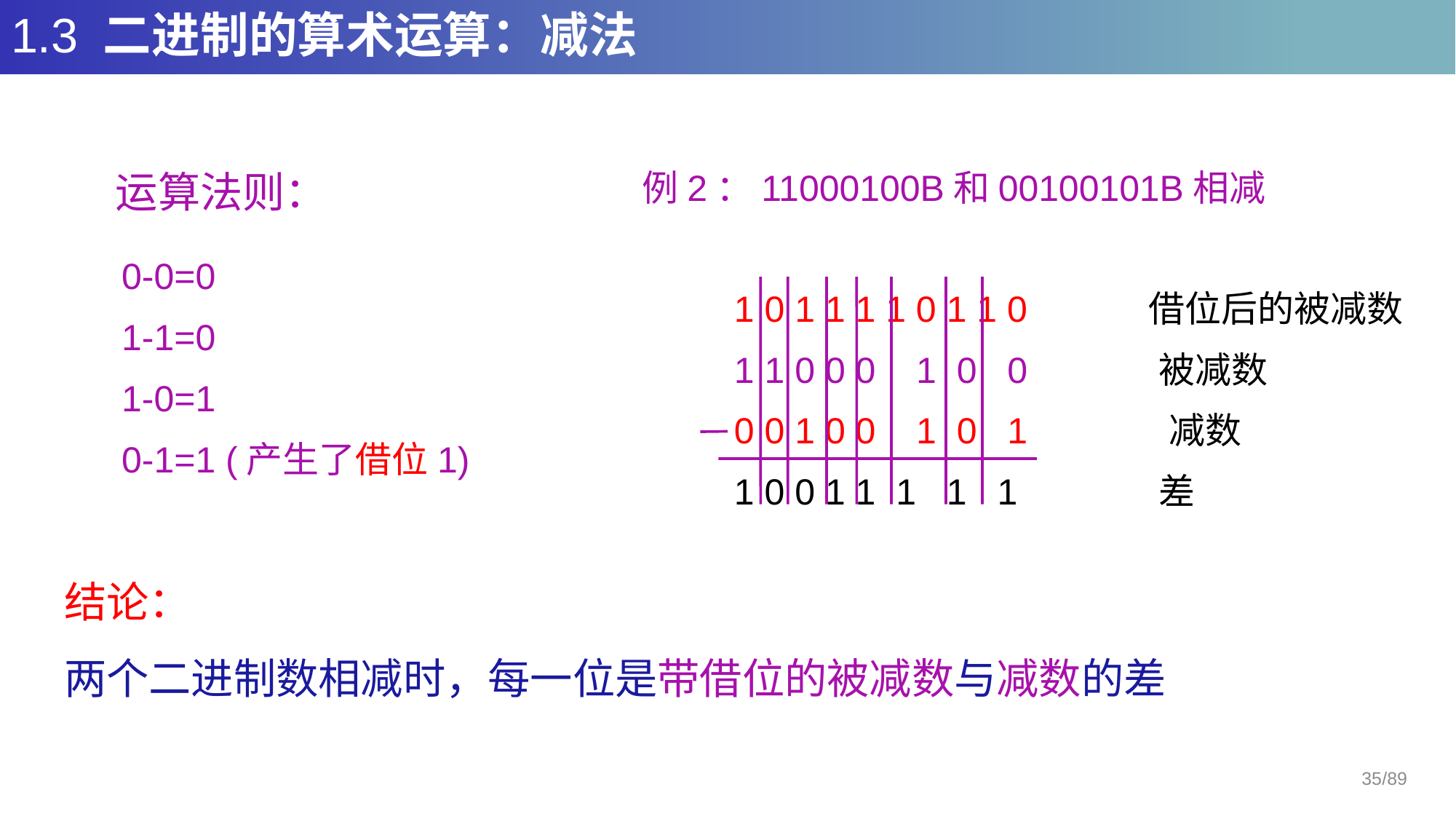

# 1.3 二进制的算术运算：减法
例2：11000100B和00100101B相减
运算法则：
0-0=0
1-1=0
1-0=1
0-1=1 (产生了借位1)
1 0 1 1 1 1 0 1 1 0           借位后的被减数
1 1 0 0 0    1  0   0            被减数
0 0 1 0 0    1  0   1             减数
1 0 0 1 1  1   1   1             差

结论：
两个二进制数相减时，每一位是带借位的被减数与减数的差
35/89